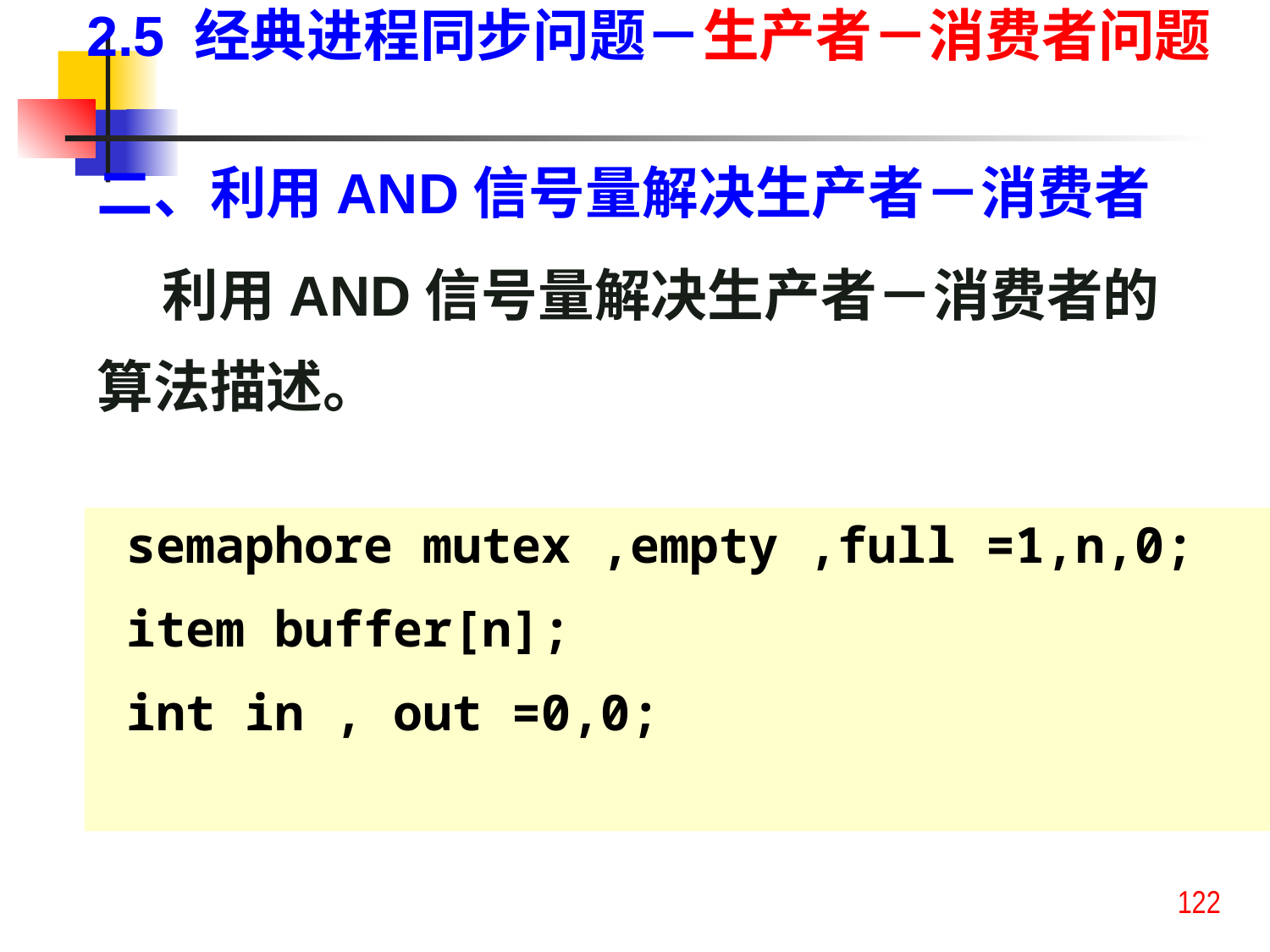

2.5 经典进程同步问题－生产者－消费者问题
二、利用AND信号量解决生产者－消费者
    利用AND信号量解决生产者－消费者的算法描述。
 semaphore mutex ,empty ,full =1,n,0;
 item buffer[n];
 int in , out =0,0;

122